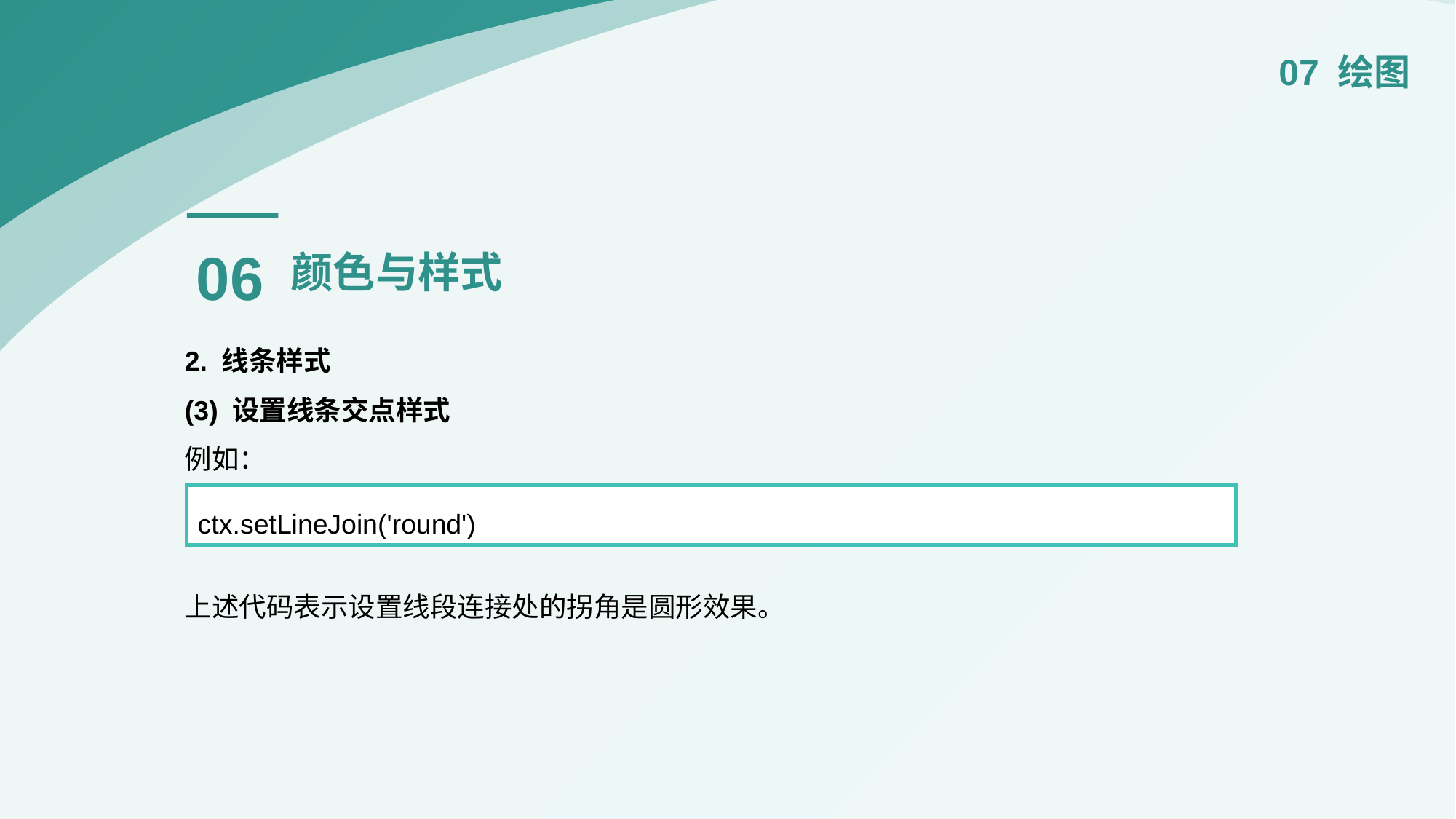

07 绘图
06

颜色与样式
2. 线条样式
(3) 设置线条交点样式
例如：
：

上述代码表示设置线段连接处的拐角是圆形效果。
ctx.setLineJoin('round')